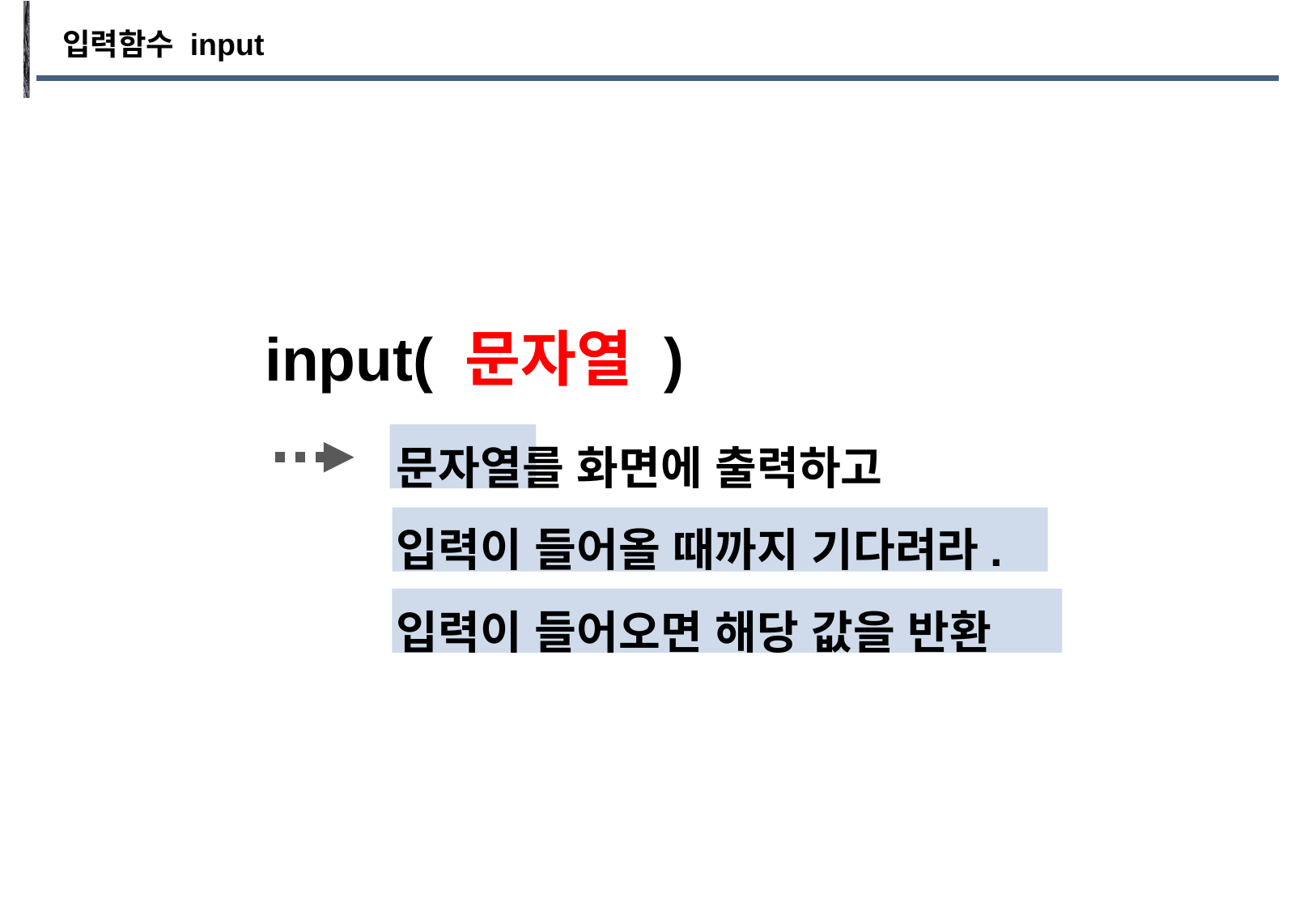

입력함수 input

input( 문자열 )
문자열를 화면에 출력하고
입력이 들어올 때까지 기다려라.
입력이 들어오면 해당 값을 반환